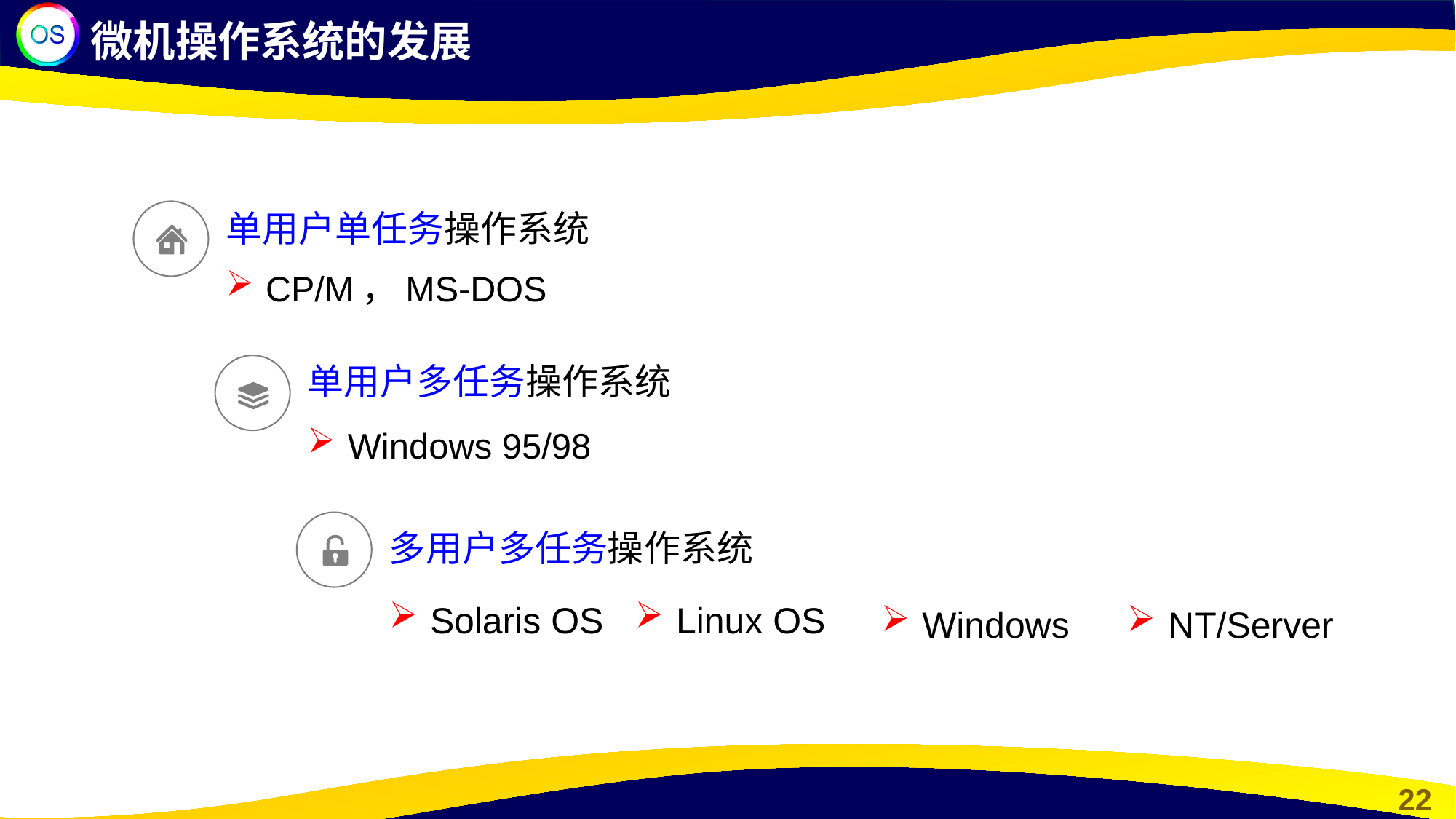

微机操作系统的发展

单用户单任务操作系统

CP/M，MS-DOS

单用户多任务操作系统

Windows 95/98

多用户多任务操作系统

Solaris OS
Linux OS
Windows
NT/Server